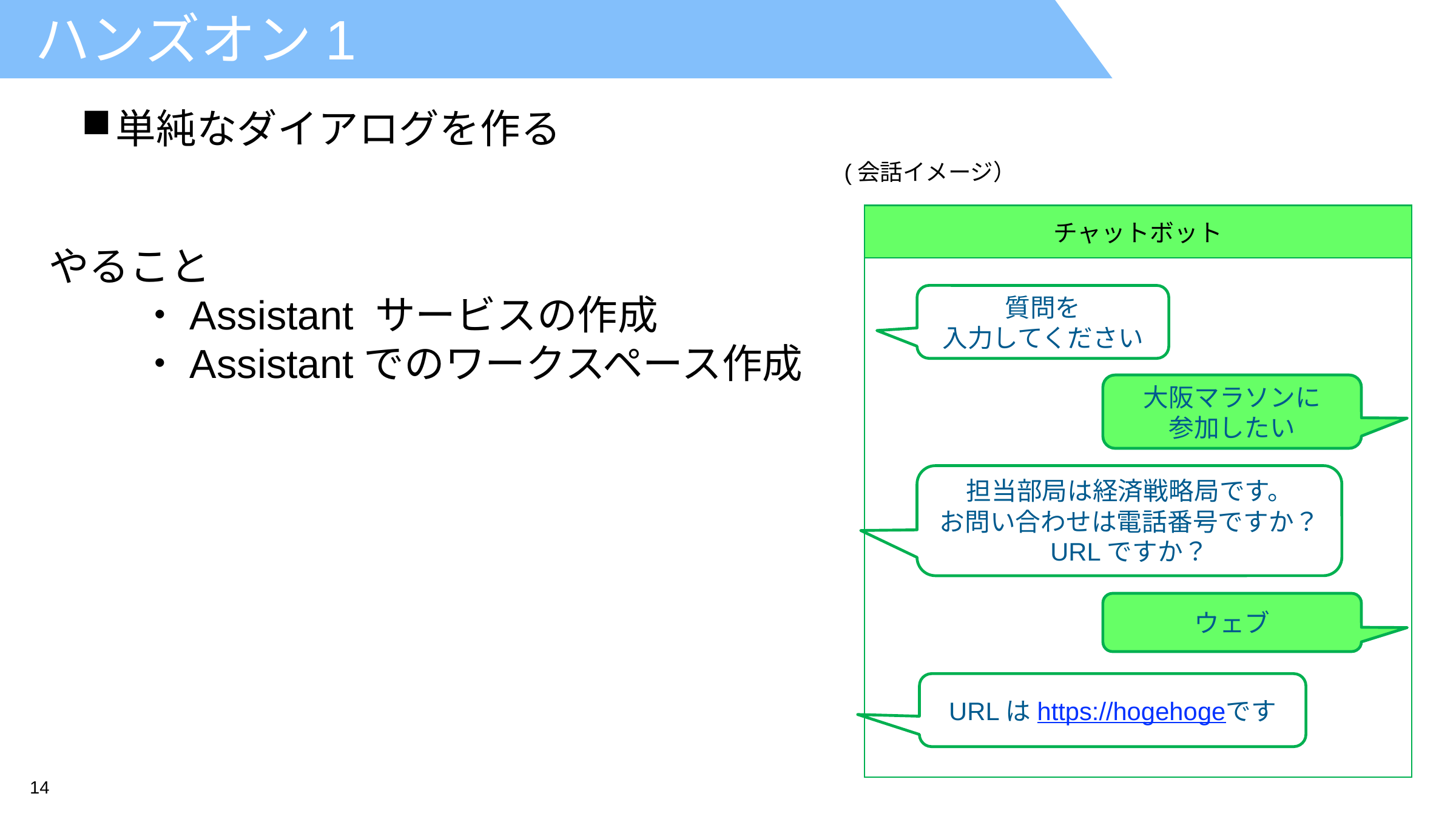

# ハンズオン1
単純なダイアログを作る
(会話イメージ）

チャットボット
やること
	・Assistant サービスの作成
	・Assistantでのワークスペース作成
質問を
入力してください
大阪マラソンに
参加したい
担当部局は経済戦略局です。
お問い合わせは電話番号ですか？ URLですか？
ウェブ
URLはhttps://hogehogeです